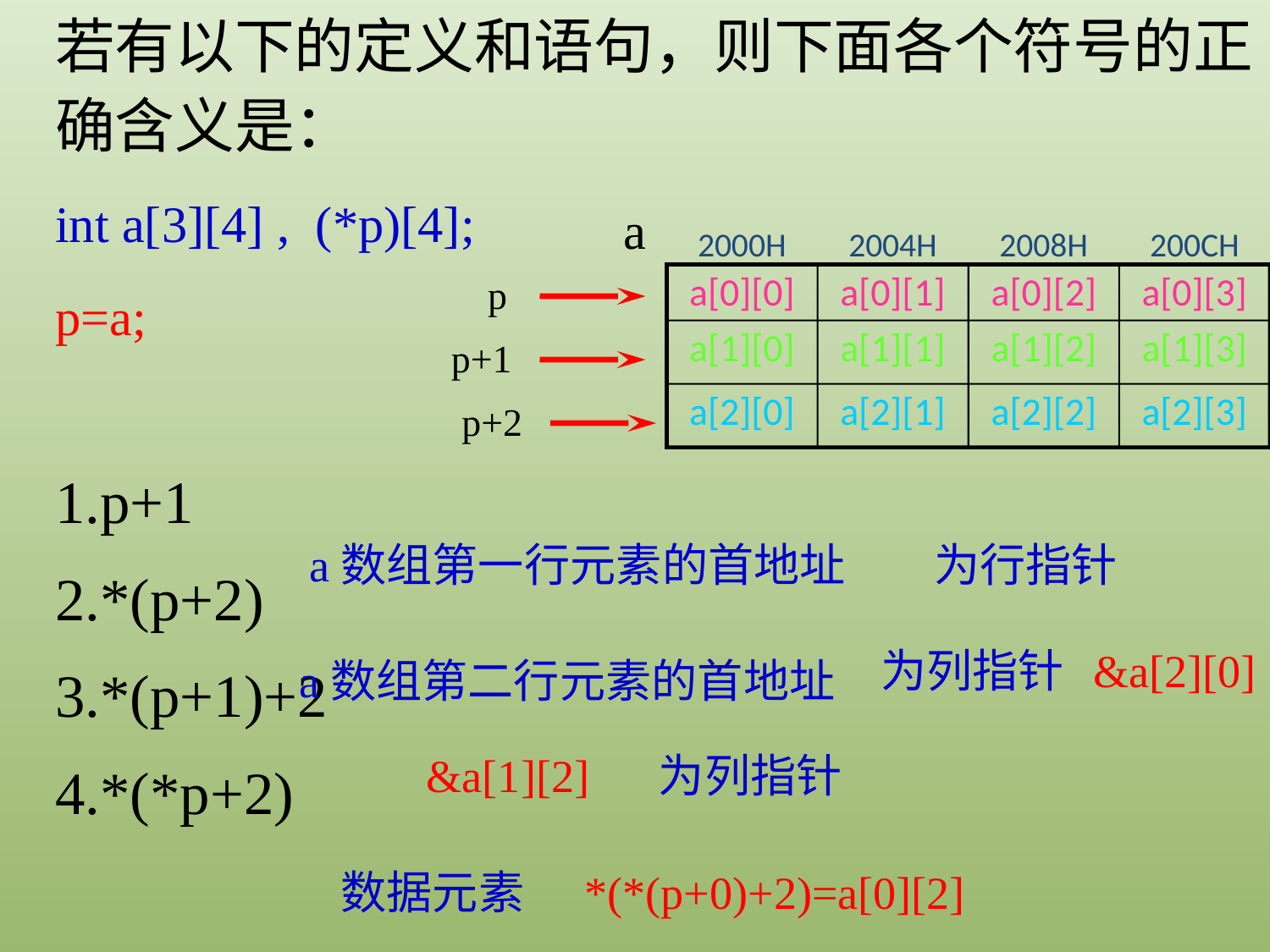

若有以下的定义和语句，则下面各个符号的正确含义是：
int a[3][4] ,  (*p)[4];
p=a;

p+1
*(p+2)
*(p+1)+2
*(*p+2)
a
2000H

2004H

2008H

200CH

a[0][0]

a[0][1]

a[0][2]

a[0][3]

a[1][0]

a[1][1]
a[1][2]
a[1][3]
a[2][0]

a[2][1]
a[2][2]
a[2][3]

p

p+1

p+2

a数组第一行元素的首地址
为行指针
为列指针
&a[2][0]
a数组第二行元素的首地址
&a[1][2]
为列指针
数据元素
*(*(p+0)+2)=a[0][2]
470